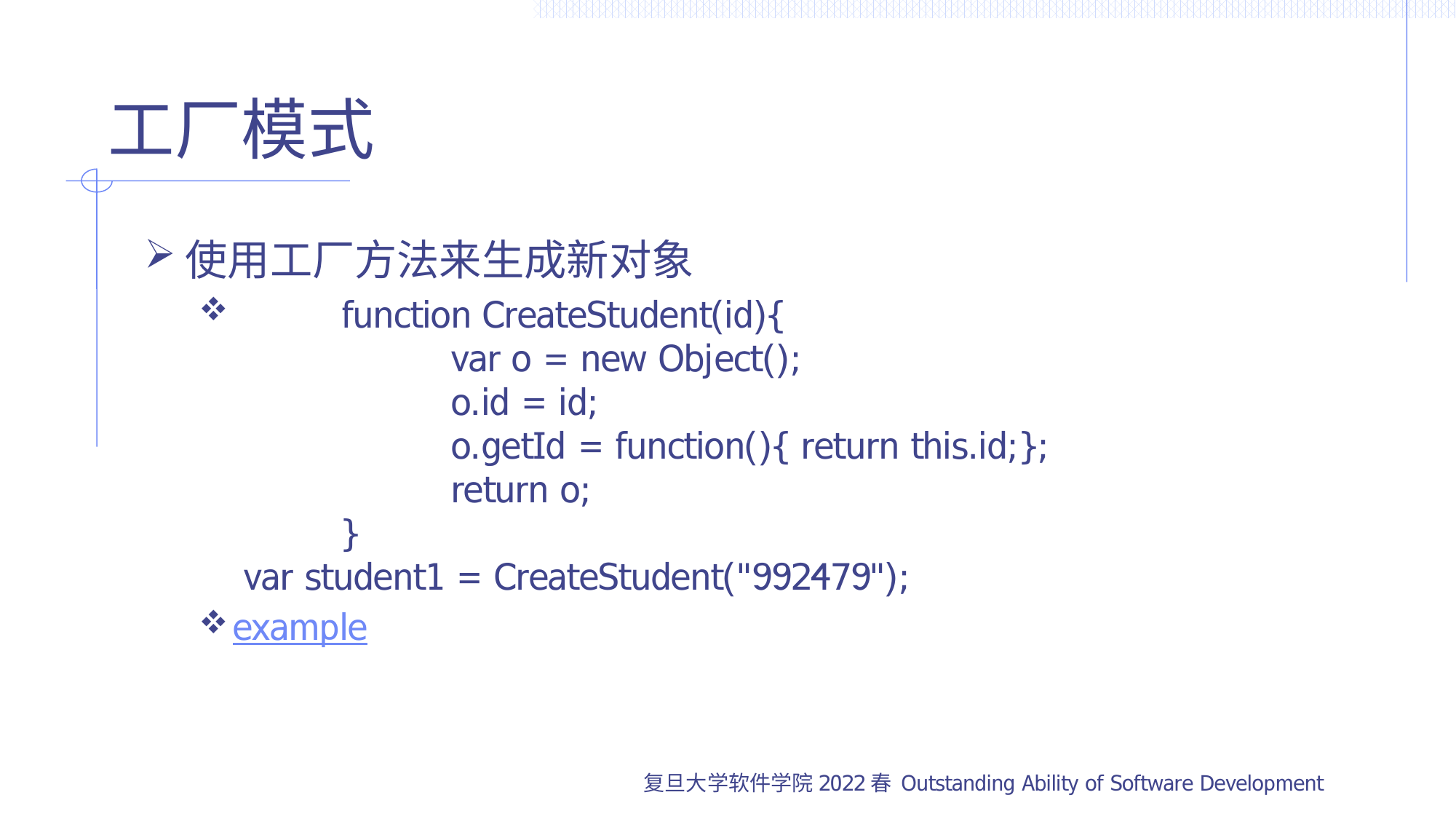

# 工厂模式
使用工厂方法来生成新对象
	function CreateStudent(id){
		var o = new Object();
		o.id = id;
		o.getId = function(){ return this.id;};
		return o;
	}
 var student1 = CreateStudent("992479");
example